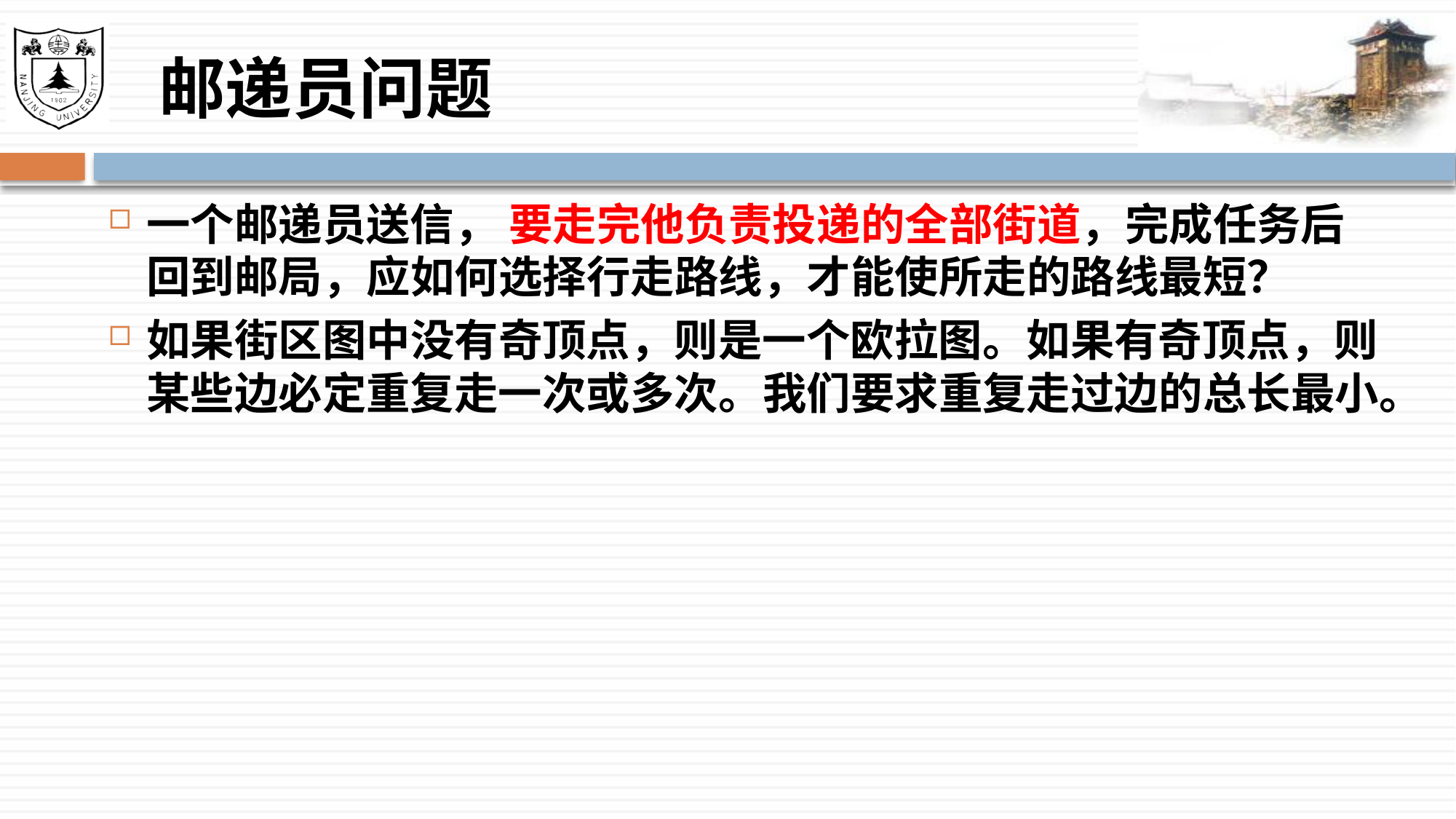

# 邮递员问题
一个邮递员送信， 要走完他负责投递的全部街道，完成任务后回到邮局，应如何选择行走路线，才能使所走的路线最短？
如果街区图中没有奇顶点，则是一个欧拉图。如果有奇顶点，则某些边必定重复走一次或多次。我们要求重复走过边的总长最小。